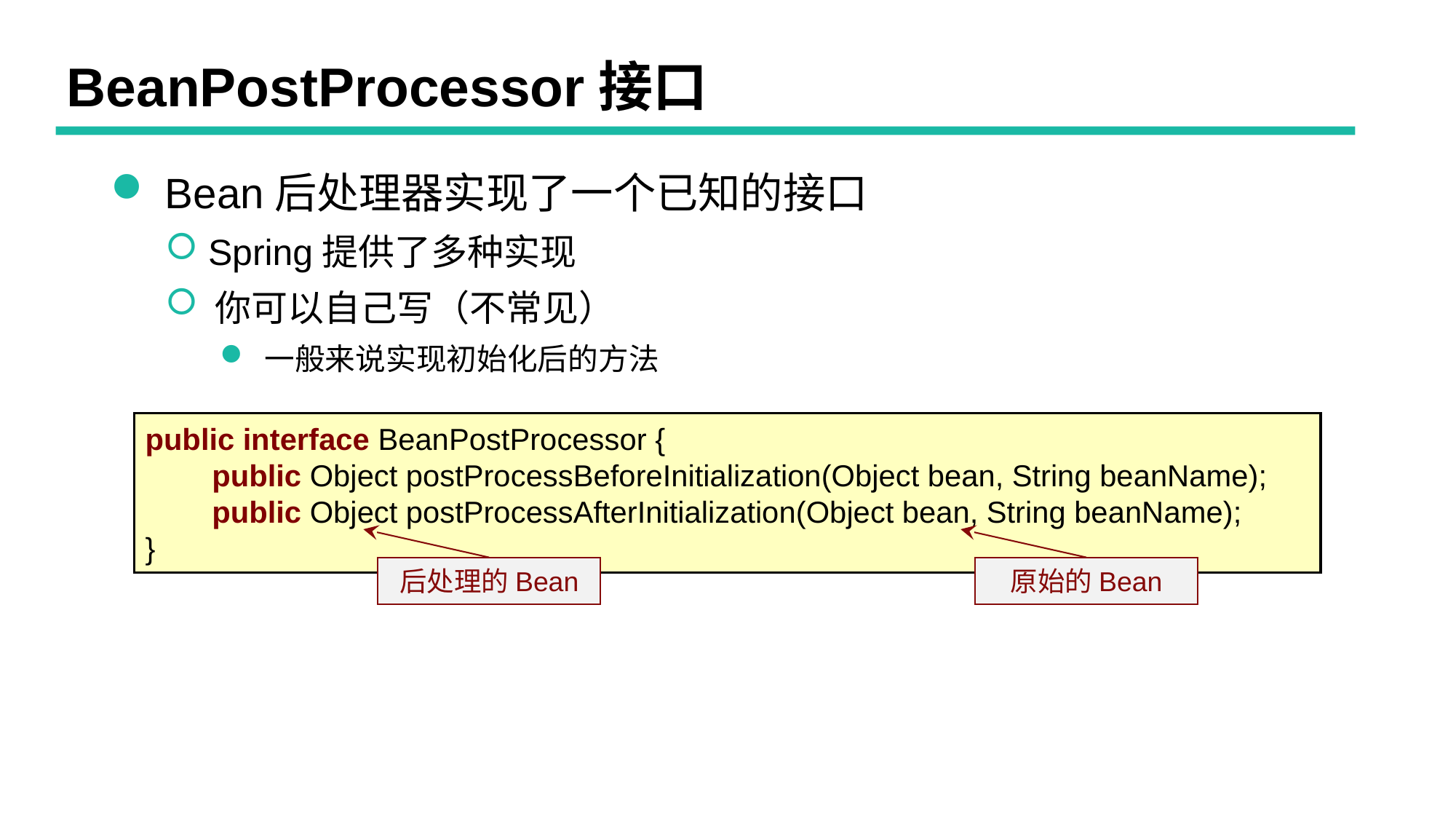

# BeanPostProcessor接口
 Bean后处理器实现了一个已知的接口
 Spring提供了多种实现
 你可以自己写（不常见）
 一般来说实现初始化后的方法
public interface BeanPostProcessor {
        public Object postProcessBeforeInitialization(Object bean, String beanName);
        public Object postProcessAfterInitialization(Object bean, String beanName);
}
后处理的Bean
原始的Bean